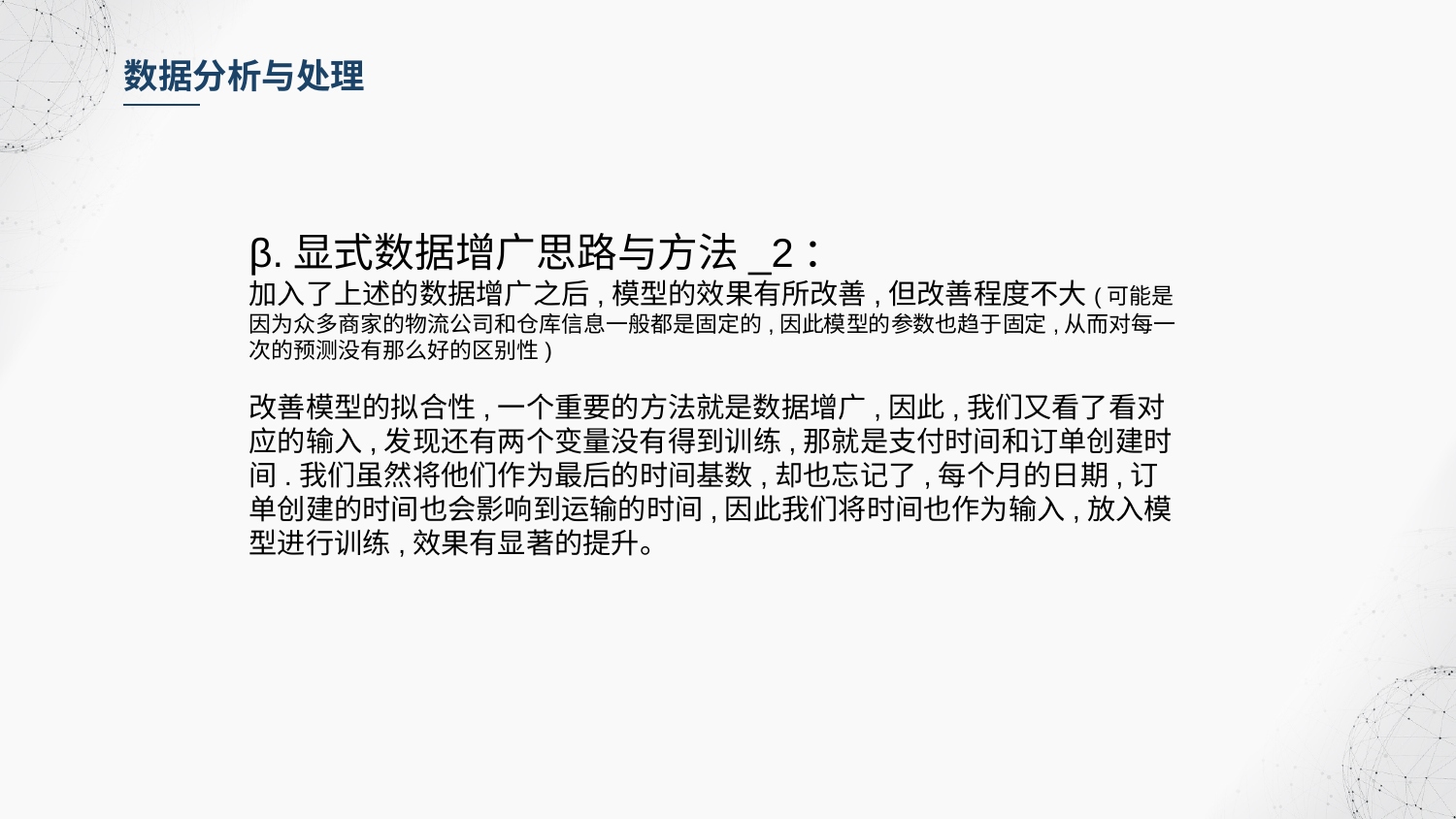

数据分析与处理
β.显式数据增广思路与方法_2：
加入了上述的数据增广之后,模型的效果有所改善,但改善程度不大(可能是因为众多商家的物流公司和仓库信息一般都是固定的,因此模型的参数也趋于固定,从而对每一次的预测没有那么好的区别性)

改善模型的拟合性,一个重要的方法就是数据增广,因此,我们又看了看对应的输入,发现还有两个变量没有得到训练,那就是支付时间和订单创建时间.我们虽然将他们作为最后的时间基数,却也忘记了,每个月的日期,订单创建的时间也会影响到运输的时间,因此我们将时间也作为输入,放入模型进行训练,效果有显著的提升。